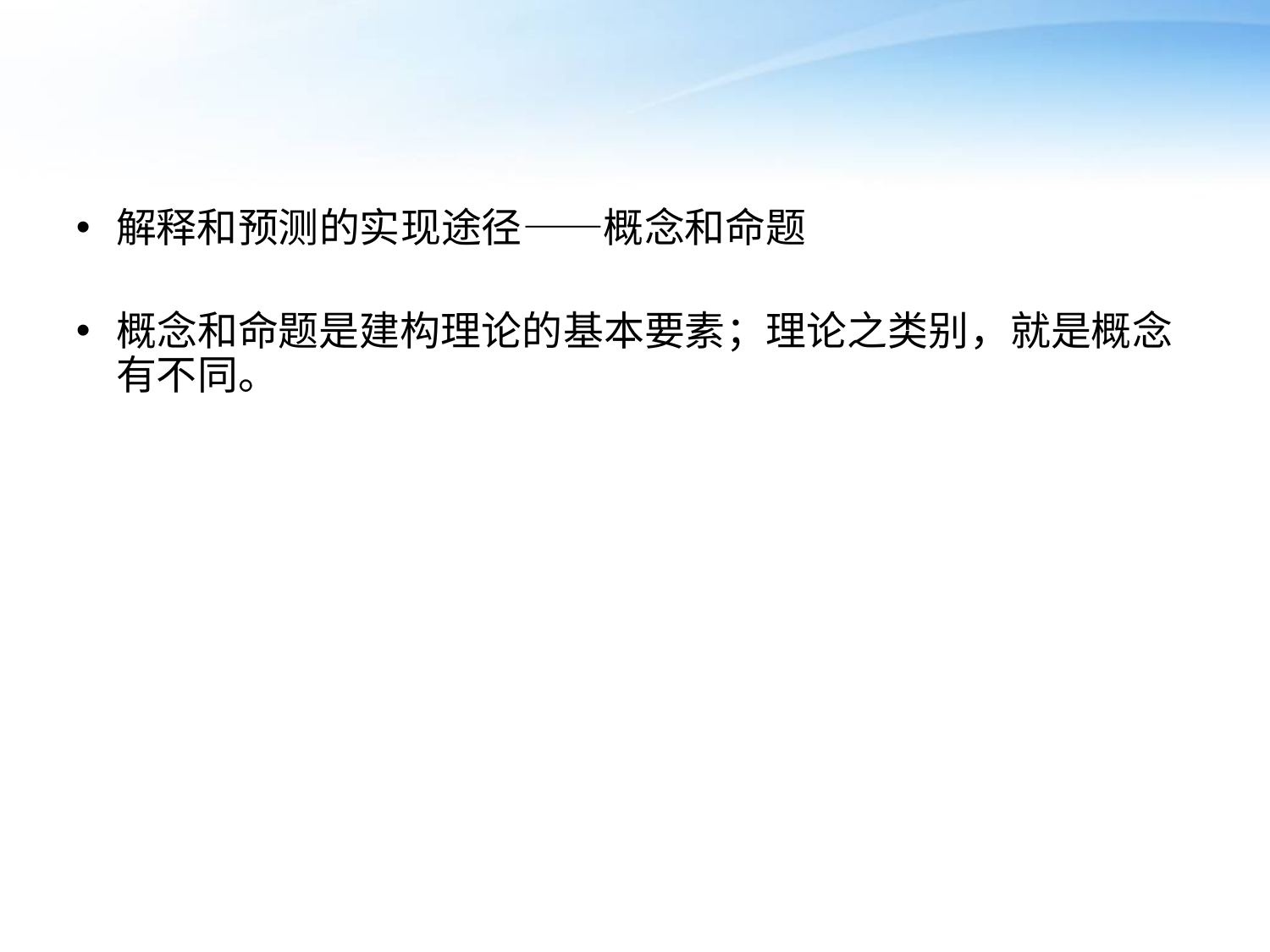

#
解释和预测的实现途径——概念和命题

概念和命题是建构理论的基本要素；理论之类别，就是概念有不同。